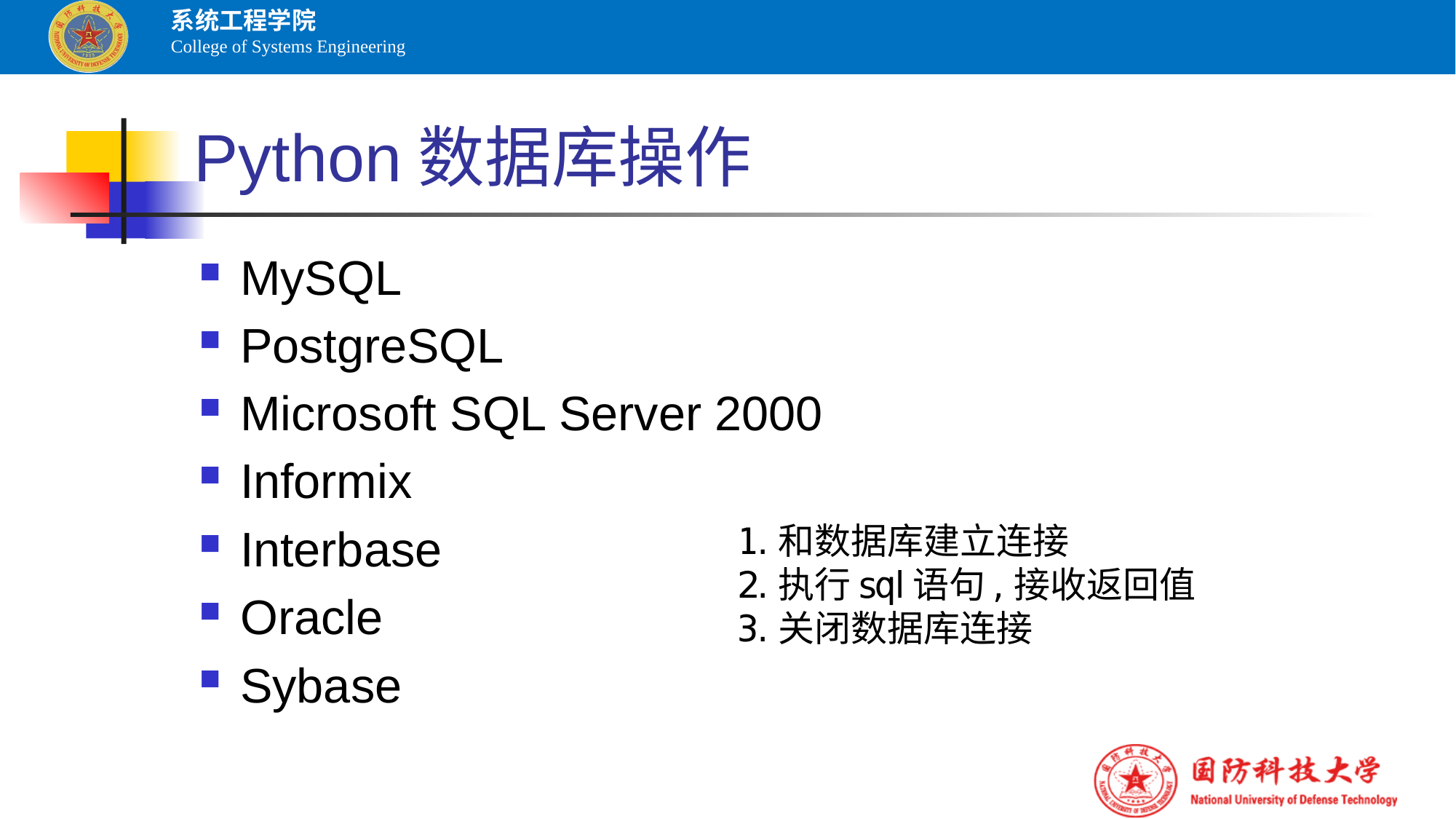

# Python数据库操作
MySQL
PostgreSQL
Microsoft SQL Server 2000
Informix
Interbase
Oracle
Sybase

1.和数据库建立连接
2.执行sql语句,接收返回值
3.关闭数据库连接